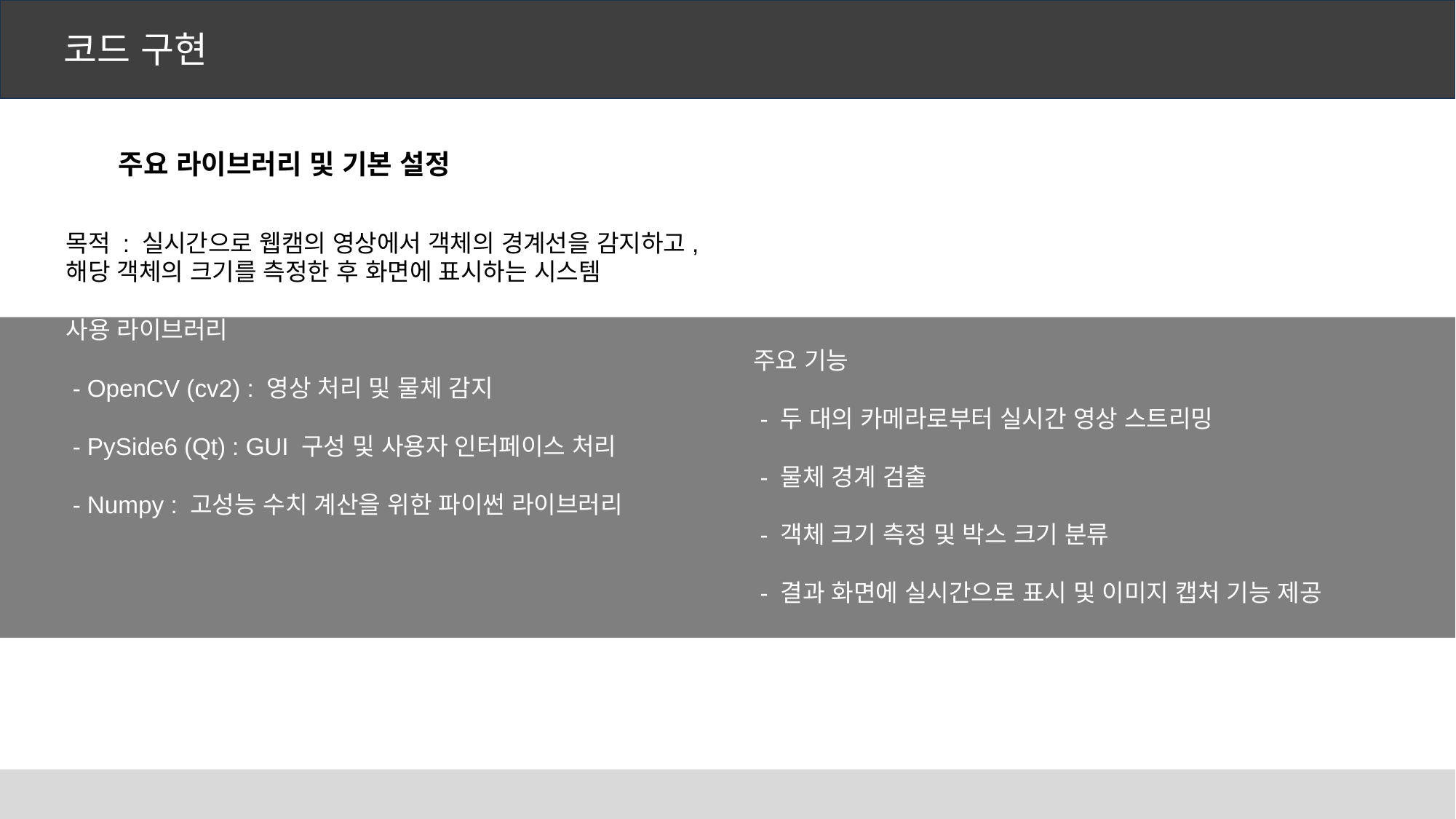

코드 구현
주요 라이브러리 및 기본 설정
목적 : 실시간으로 웹캠의 영상에서 객체의 경계선을 감지하고, 해당 객체의 크기를 측정한 후 화면에 표시하는 시스템

사용 라이브러리

 - OpenCV (cv2) : 영상 처리 및 물체 감지

 - PySide6 (Qt) : GUI 구성 및 사용자 인터페이스 처리

 - Numpy : 고성능 수치 계산을 위한 파이썬 라이브러리

주요 기능

 - 두 대의 카메라로부터 실시간 영상 스트리밍

 - 물체 경계 검출

 - 객체 크기 측정 및 박스 크기 분류

 - 결과 화면에 실시간으로 표시 및 이미지 캡처 기능 제공